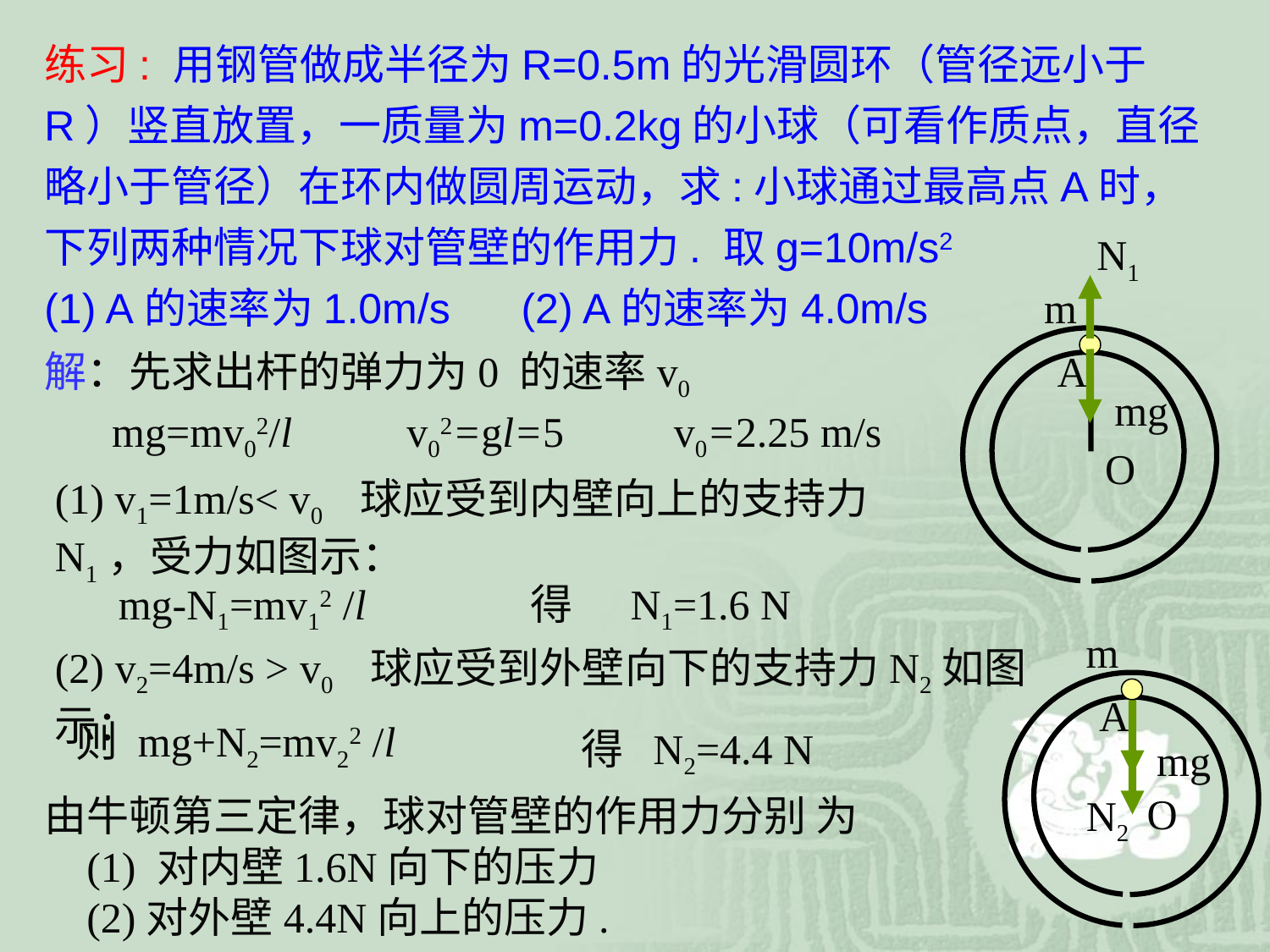

练习: 用钢管做成半径为R=0.5m的光滑圆环（管径远小于R）竖直放置，一质量为m=0.2kg的小球（可看作质点，直径略小于管径）在环内做圆周运动，求:小球通过最高点A时，下列两种情况下球对管壁的作用力. 取g=10m/s2
(1) A的速率为1.0m/s      (2) A的速率为4.0m/s
N1

mg
m

A

O
解：先求出杆的弹力为0 的速率v0
mg=mv02/l
v02=gl=5
v0=2.25 m/s
(1) v1=1m/s< v0   球应受到内壁向上的支持力N1，受力如图示：
 mg-N1=mv12 /l
得     N1=1.6 N
m

A

O
(2) v2=4m/s > v0   球应受到外壁向下的支持力N2如图示：

mg

N2
则 mg+N2=mv22 /l
得  N2=4.4 N
由牛顿第三定律，球对管壁的作用力分别 为
    (1) 对内壁1.6N向下的压力
    (2)对外壁4.4N向上的压力.